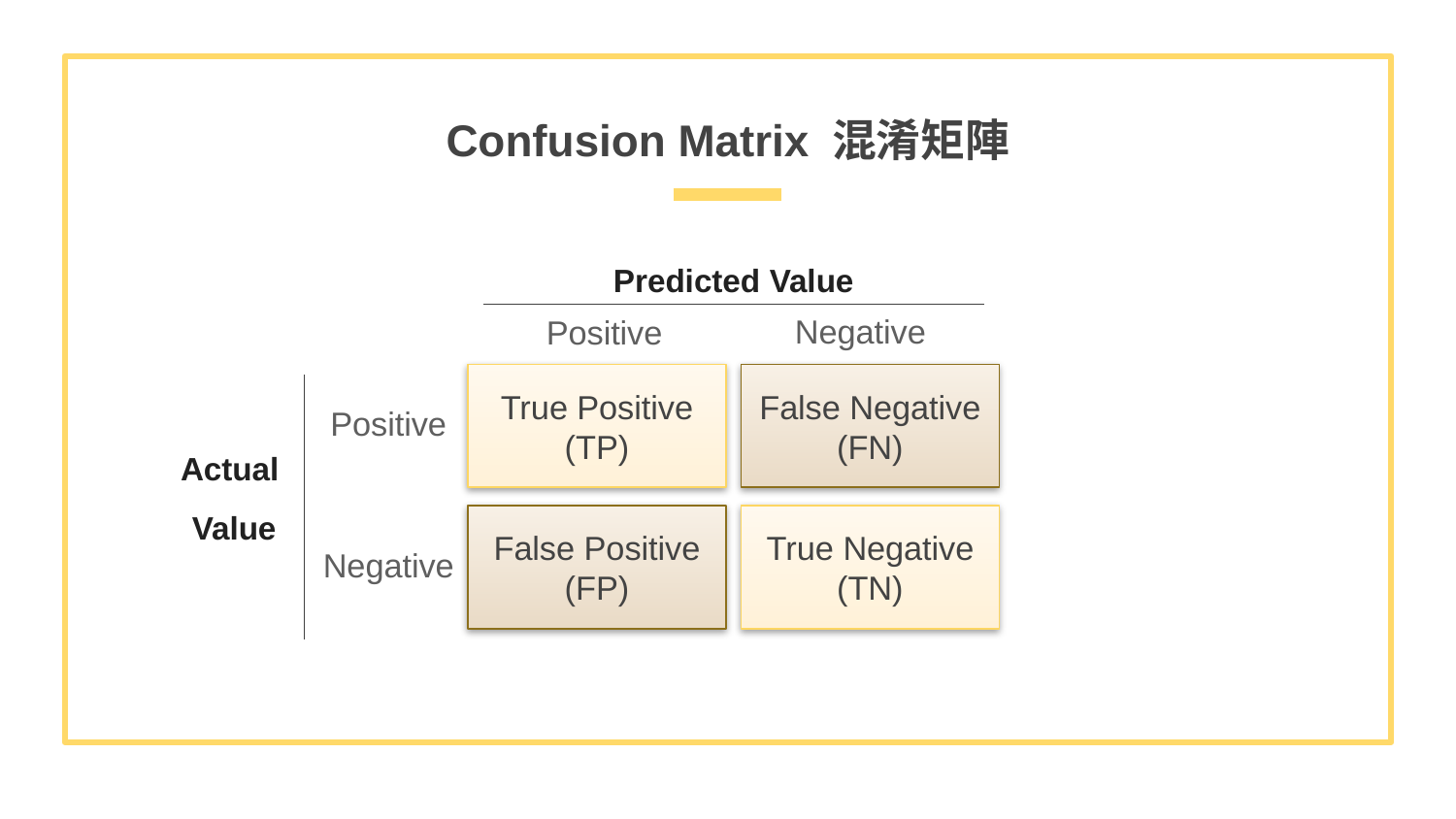

# Confusion Matrix 混淆矩陣
Predicted Value
Negative
Positive
True Positive
(TP)
False Negative
(FN)
Positive
Actual
Value
False Positive
(FP)
True Negative
(TN)
Negative